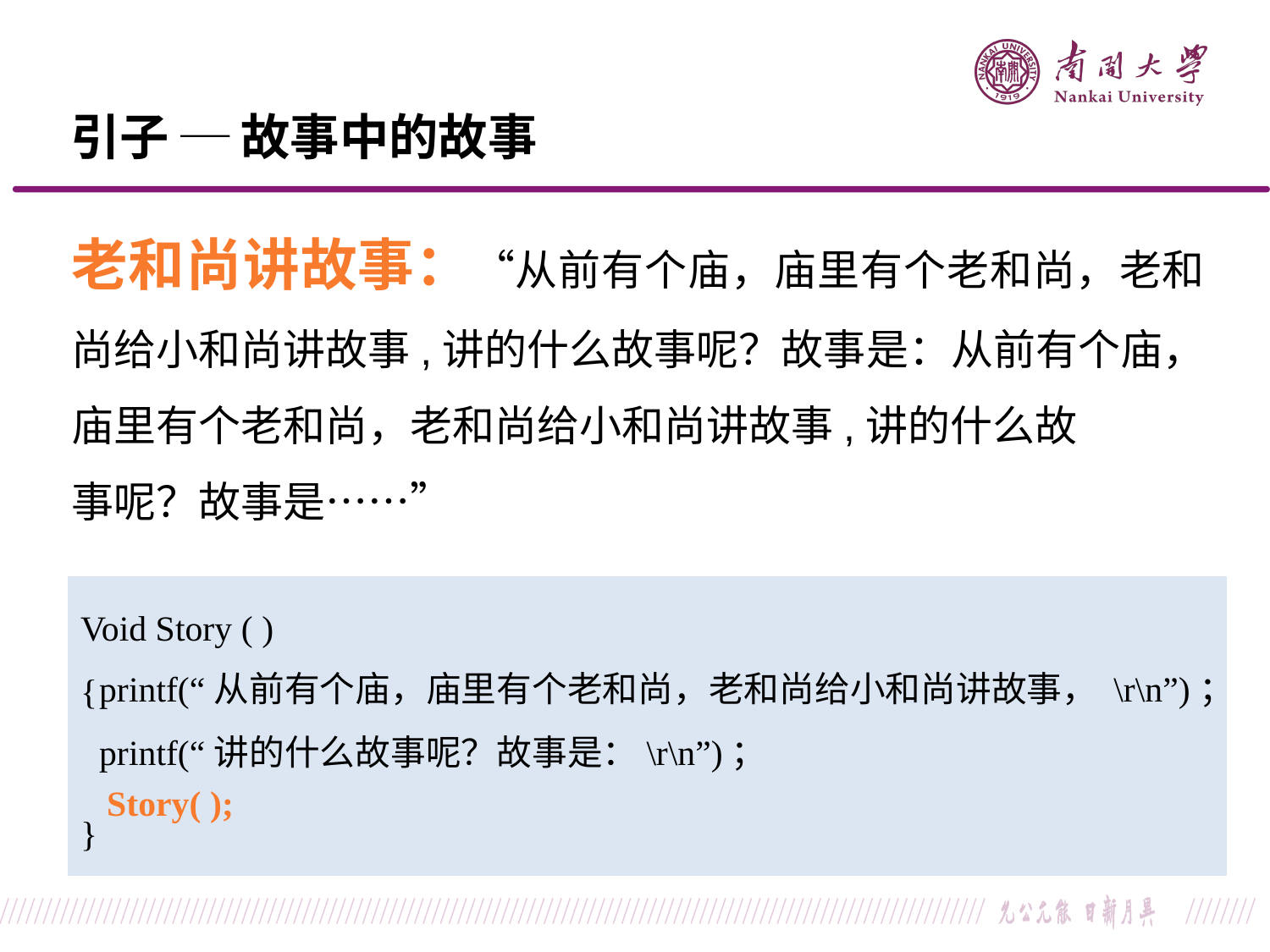

引子 ─ 故事中的故事
老和尚讲故事：“从前有个庙，庙里有个老和尚，老和尚给小和尚讲故事,讲的什么故事呢？故事是：从前有个庙，庙里有个老和尚，老和尚给小和尚讲故事,讲的什么故
事呢？故事是……”

Void Story ( )
{
printf(“从前有个庙，庙里有个老和尚，老和尚给小和尚讲故事， \r\n”)；
printf(“讲的什么故事呢？故事是：\r\n”)；

Story( );
}